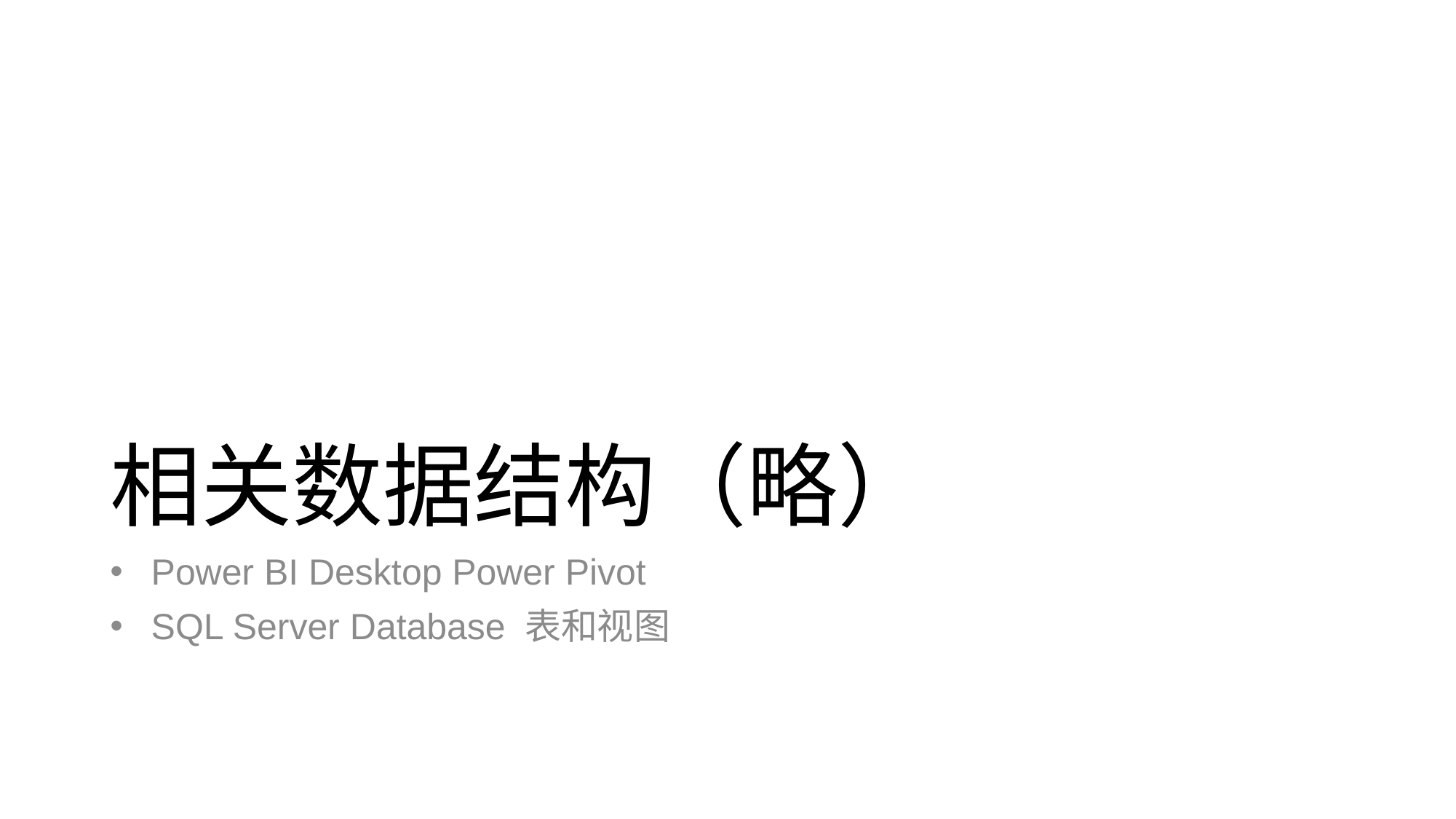

# 相关数据结构（略）
Power BI Desktop Power Pivot
SQL Server Database 表和视图